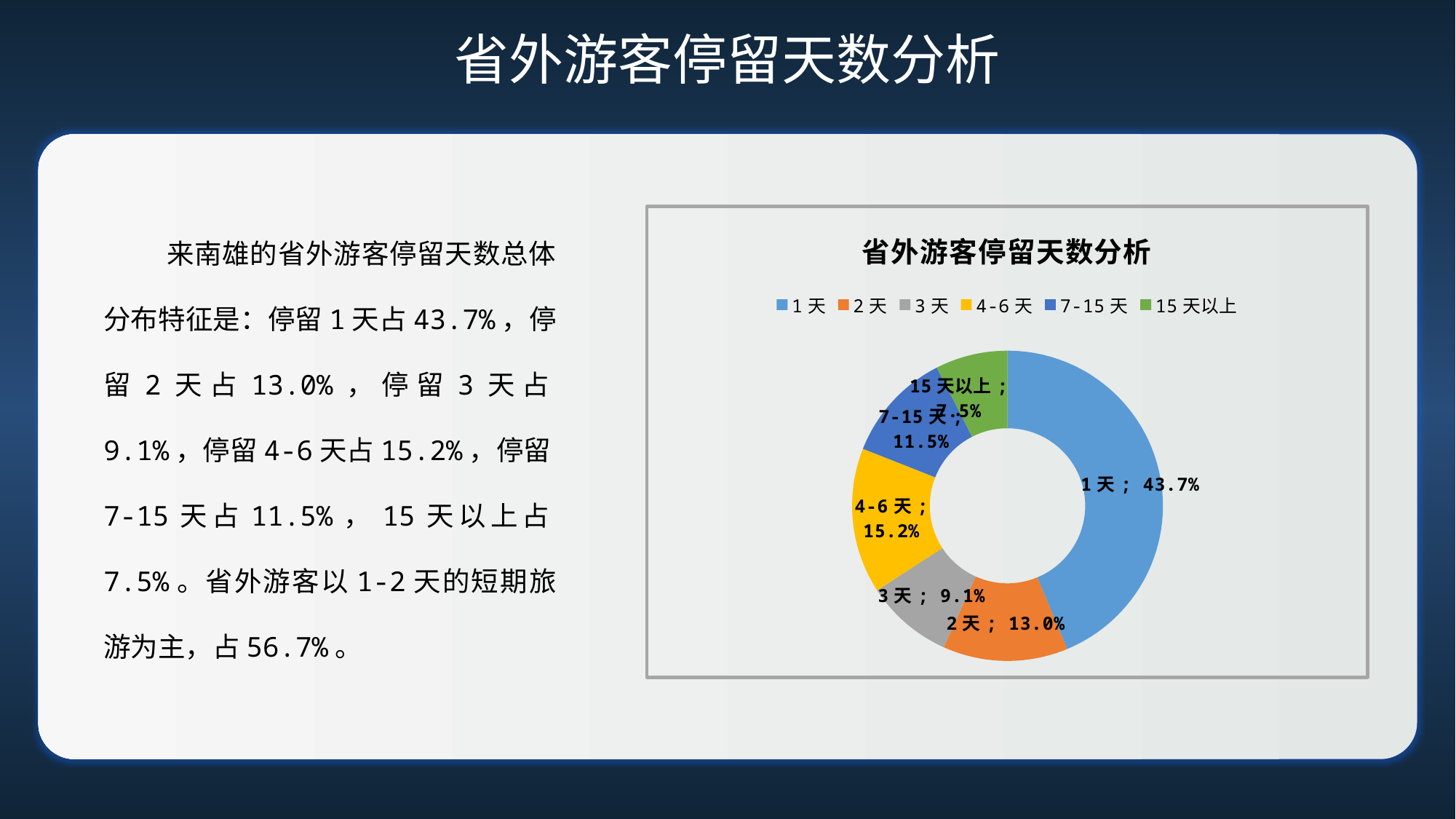

# 省外游客停留天数分析
  来南雄的省外游客停留天数总体分布特征是：停留1天占43.7%，停留2天占13.0%，停留3天占9.1%，停留4-6天占15.2%，停留7-15天占11.5%，15天以上占7.5%。省外游客以1-2天的短期旅游为主，占56.7%。

### Chart: 省外游客停留天数分析

| Category | 停留天数 |
|---|---|
| 1天 | 0.437284474402079 |
| 2天 | 0.129888063102095 |
| 3天 | 0.0910462798151705 |
| 4-6天 | 0.151672597244862 |
| 7-15天 | 0.114962363889497 |
| 15天以上 | 0.0751462215462959 |